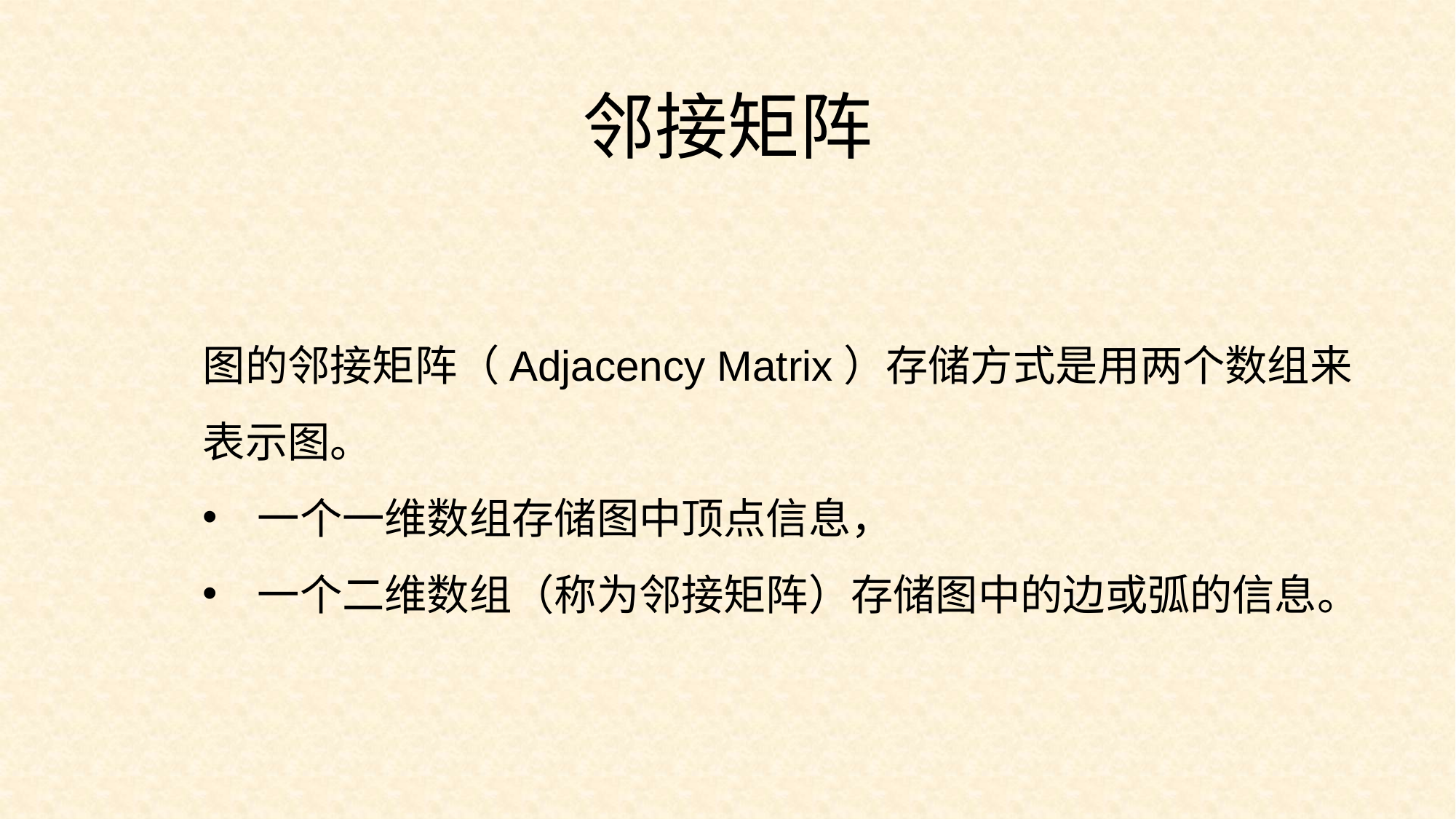

邻接矩阵
图的邻接矩阵（Adjacency Matrix）存储方式是用两个数组来表示图。
一个一维数组存储图中顶点信息，
一个二维数组（称为邻接矩阵）存储图中的边或弧的信息。